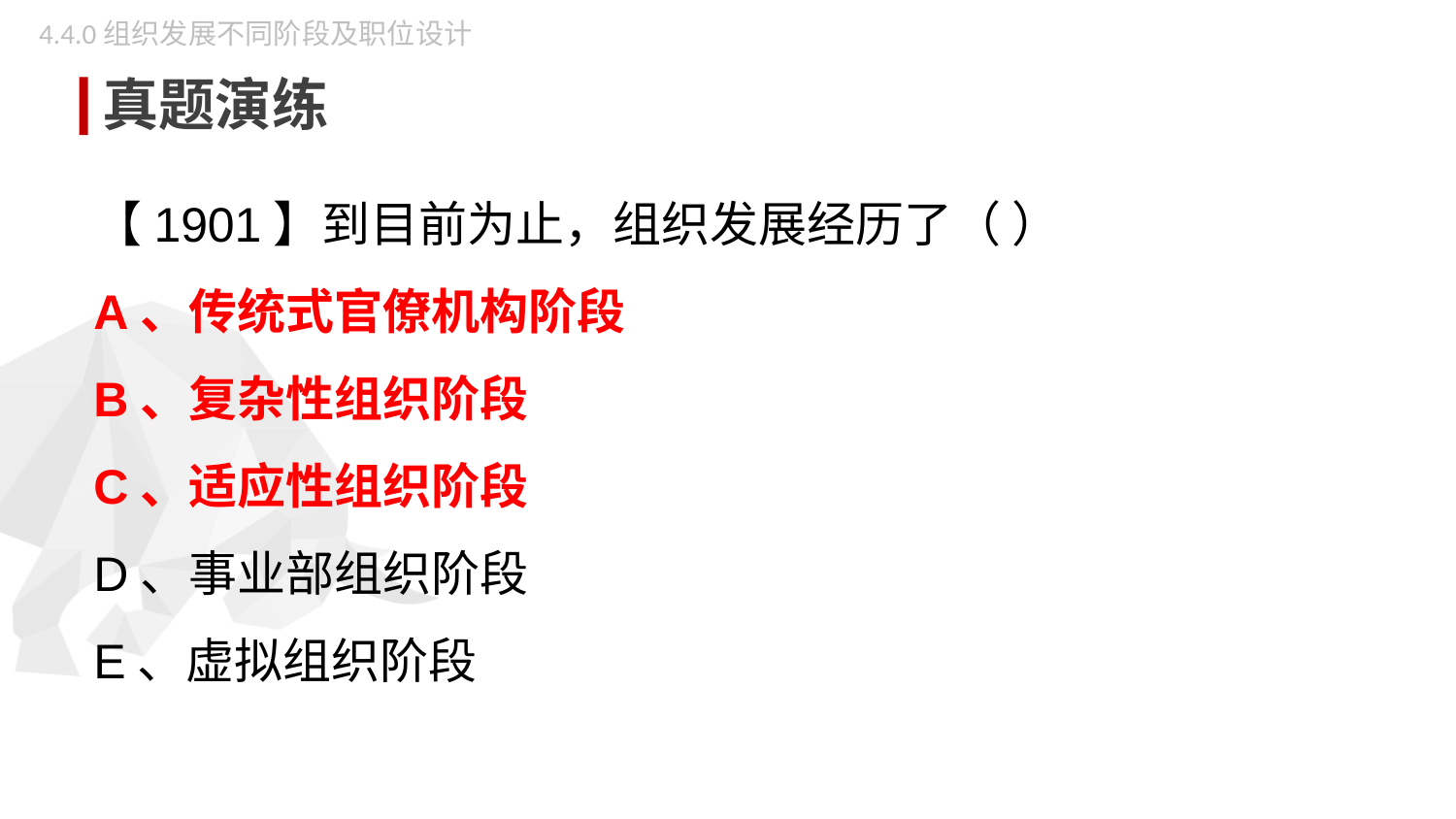

4.4.0组织发展不同阶段及职位设计

真题演练
【1901】到目前为止，组织发展经历了（ ）
A、传统式官僚机构阶段
B、复杂性组织阶段
C、适应性组织阶段
D、事业部组织阶段
E、虚拟组织阶段